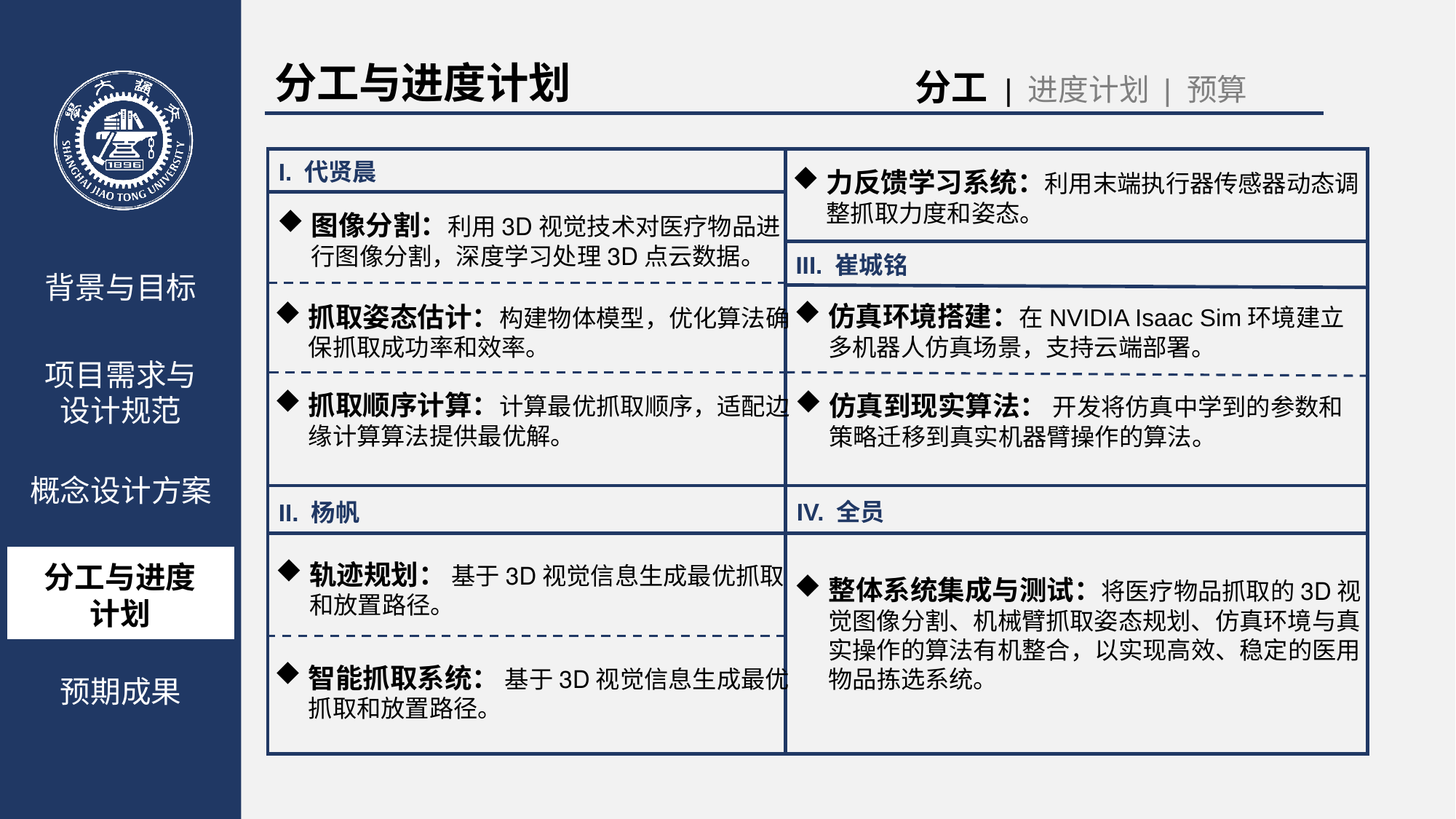

分工与进度计划
分工 | 进度计划 | 预算

I. 代贤晨
力反馈学习系统：利用末端执行器传感器动态调整抓取力度和姿态。
图像分割：利用3D视觉技术对医疗物品进行图像分割，深度学习处理3D点云数据。
III. 崔城铭
背景与目标

项目需求与
设计规范
概念设计方案
预期成果
分工与进度计划
仿真环境搭建：在NVIDIA Isaac Sim环境建立多机器人仿真场景，支持云端部署。
抓取姿态估计：构建物体模型，优化算法确保抓取成功率和效率。
抓取顺序计算：计算最优抓取顺序，适配边缘计算算法提供最优解。
仿真到现实算法： 开发将仿真中学到的参数和策略迁移到真实机器臂操作的算法。
IV. 全员
II. 杨帆
轨迹规划： 基于3D视觉信息生成最优抓取和放置路径。
整体系统集成与测试：将医疗物品抓取的3D视觉图像分割、机械臂抓取姿态规划、仿真环境与真实操作的算法有机整合，以实现高效、稳定的医用物品拣选系统。
智能抓取系统： 基于3D视觉信息生成最优抓取和放置路径。